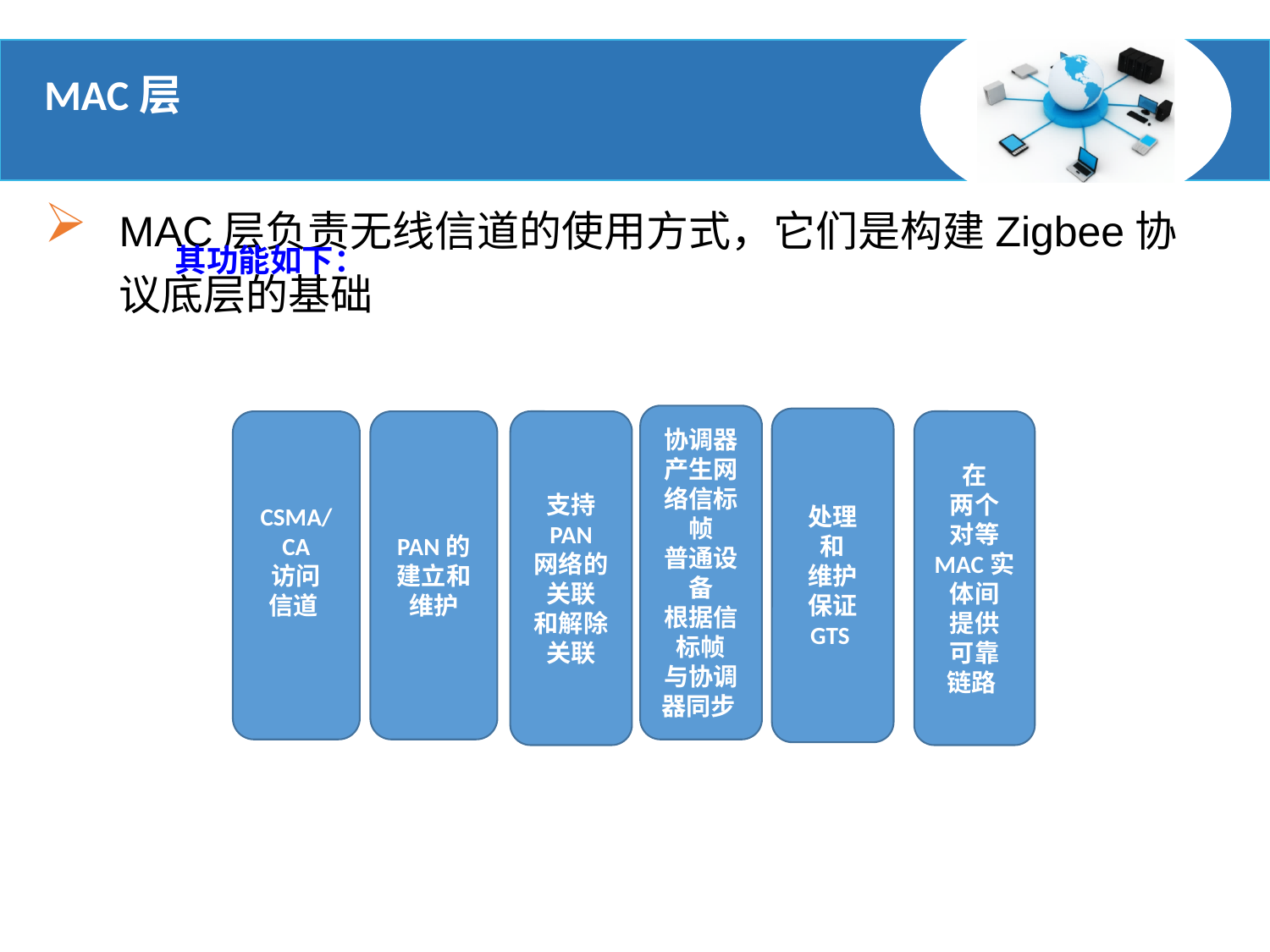

MAC层
MAC层负责无线信道的使用方式，它们是构建Zigbee协议底层的基础
其功能如下：

协调器
产生网
络信标帧
普通设备
根据信标帧
与协调
器同步
处理
和
维护
保证
GTS
CSMA/CA
访问
信道

PAN的
建立和
维护
支持
PAN
网络的
关联
和解除
关联
在
两个
对等
MAC实体间
提供
可靠
链路